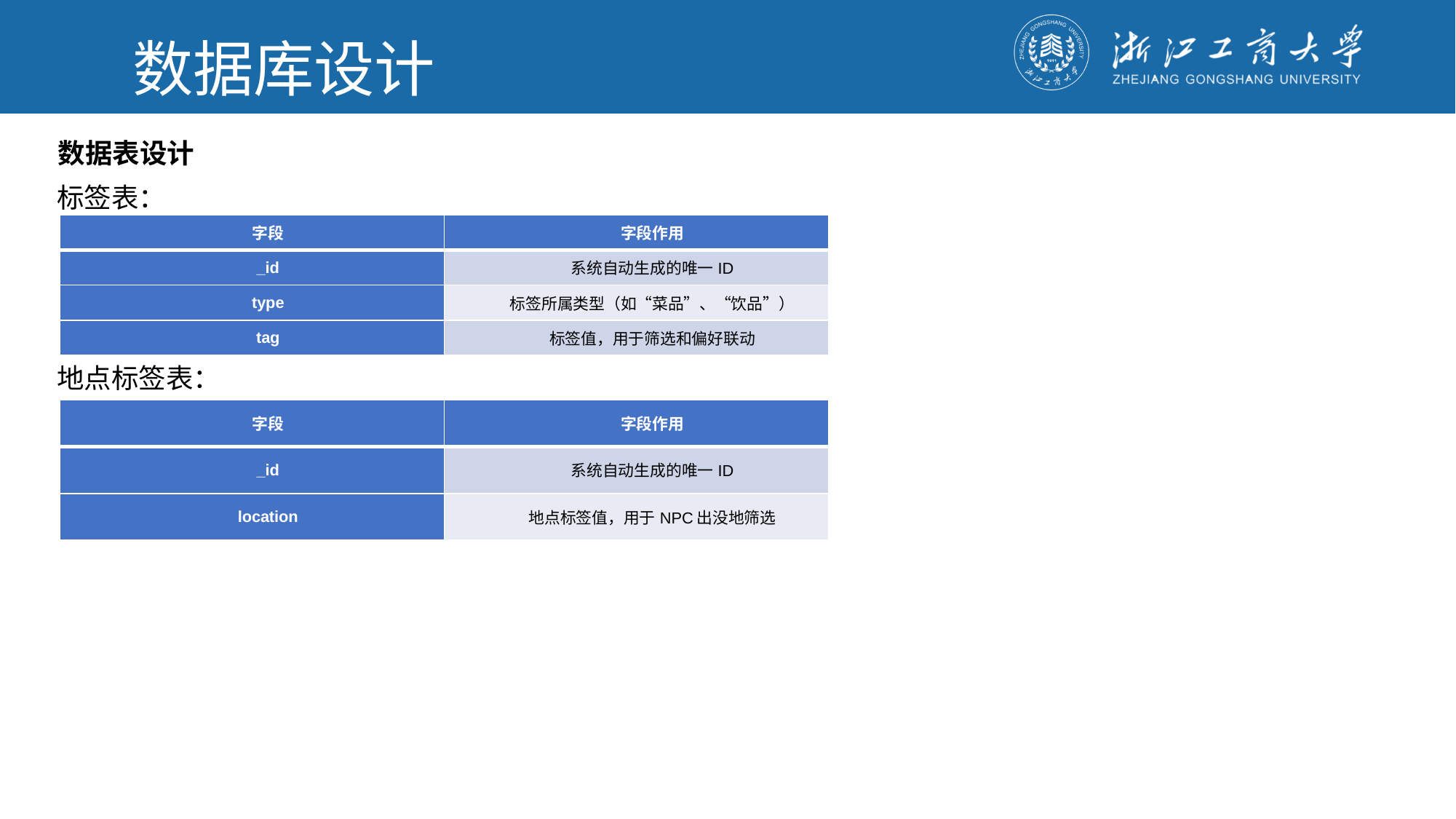

数据库设计
数据表设计
标签表：
| 字段 | 字段作用 |
| --- | --- |
| \_id | 系统自动生成的唯一ID |
| type | 标签所属类型（如“菜品”、“饮品”） |
| tag | 标签值，用于筛选和偏好联动 |
地点标签表：
| 字段 | 字段作用 |
| --- | --- |
| \_id | 系统自动生成的唯一ID |
| location | 地点标签值，用于NPC出没地筛选 |